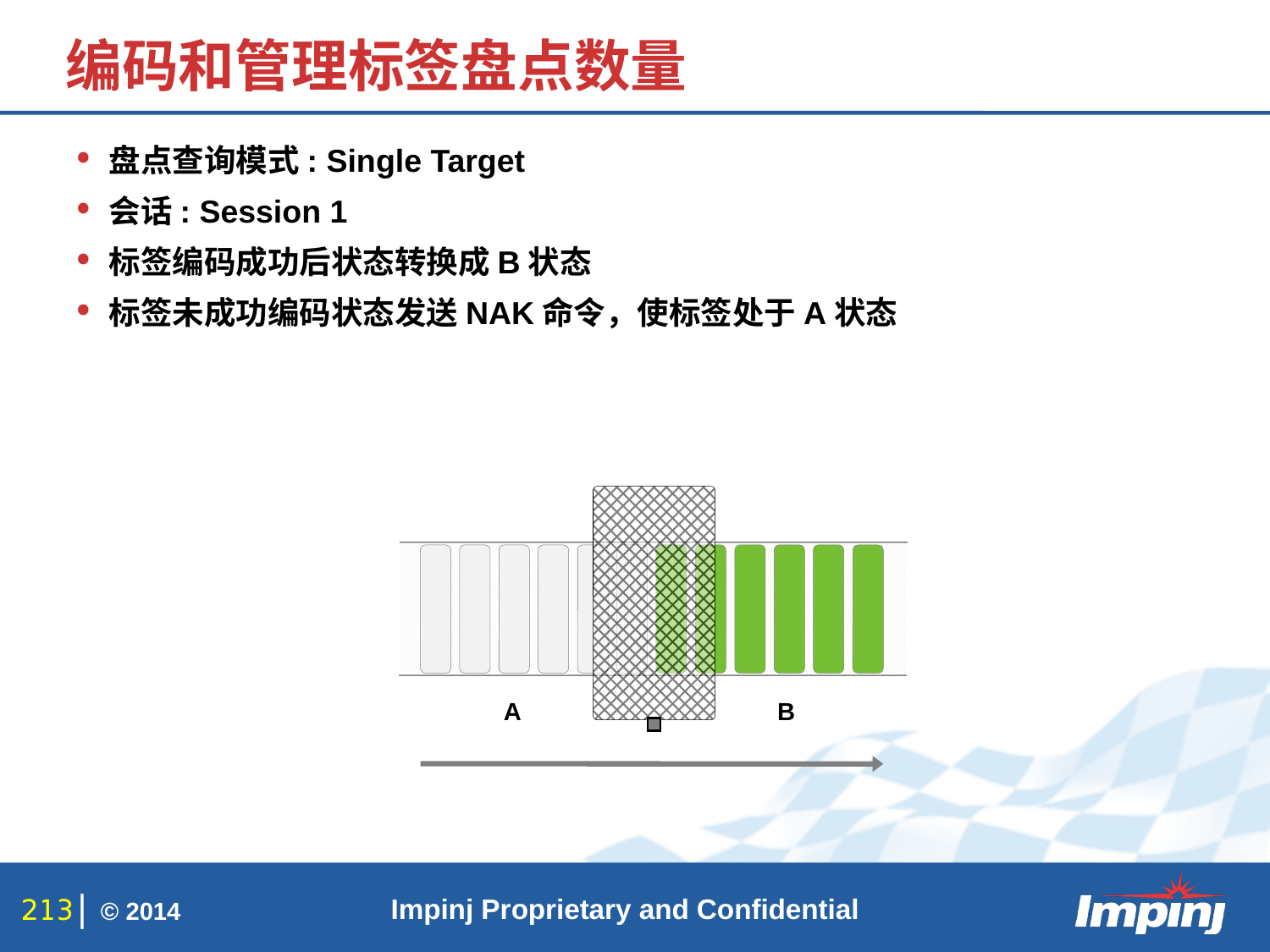

# 编码和管理标签盘点数量
盘点查询模式: Single Target
会话: Session 1
标签编码成功后状态转换成B状态
标签未成功编码状态发送NAK命令，使标签处于A状态

A
B